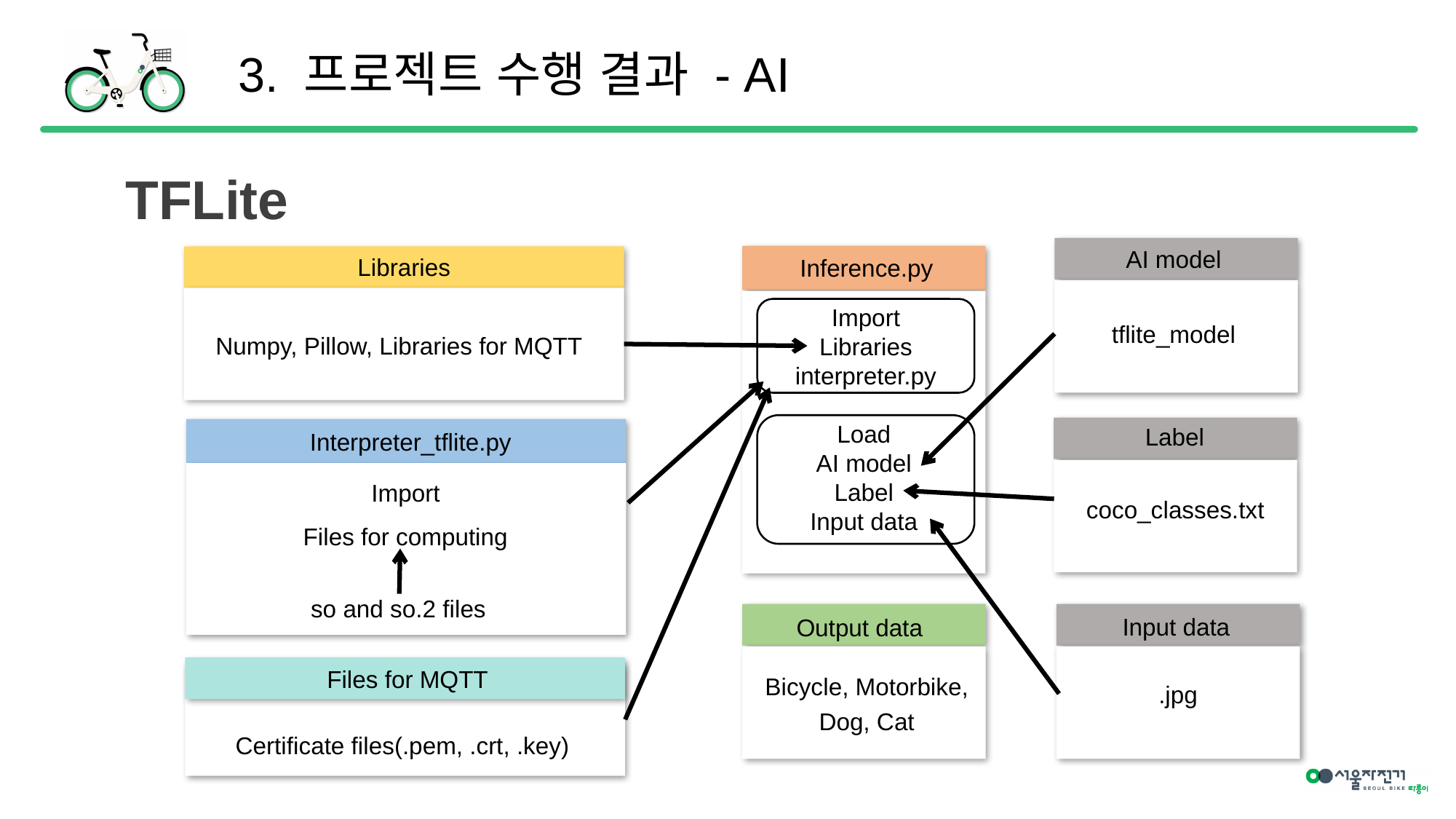

3. 프로젝트 수행 결과 - AI
TFLite

AI model

Inference.py

Libraries

Import
Libraries
interpreter.py

tflite_model
Numpy, Pillow, Libraries for MQTT
Load
AI model
Label
Input data

Label

Interpreter_tflite.py

Import
Files for computing

coco_classes.txt
so and so.2 files

Output data

Input data

Files for MQTT
Bicycle, Motorbike,
Dog, Cat

.jpg
Certificate files(.pem, .crt, .key)